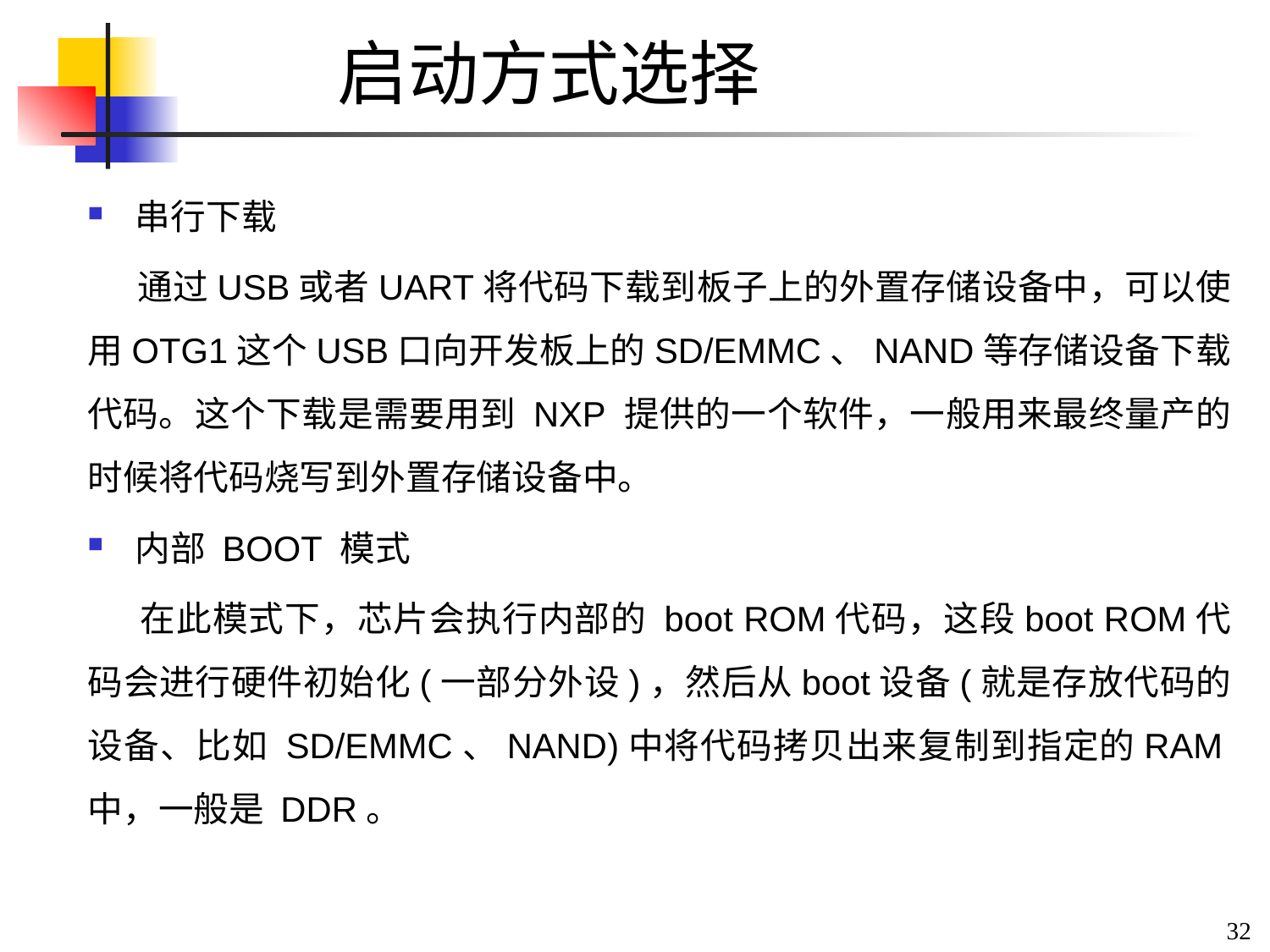

# 启动方式选择
串行下载
     通过USB或者UART将代码下载到板子上的外置存储设备中，可以使用OTG1这个USB口向开发板上的SD/EMMC、NAND等存储设备下载代码。这个下载是需要用到 NXP 提供的一个软件，一般用来最终量产的时候将代码烧写到外置存储设备中。
内部 BOOT 模式
     在此模式下，芯片会执行内部的 boot ROM代码，这段boot ROM代码会进行硬件初始化(一部分外设)，然后从boot设备(就是存放代码的设备、比如 SD/EMMC、NAND)中将代码拷贝出来复制到指定的RAM中，一般是 DDR。